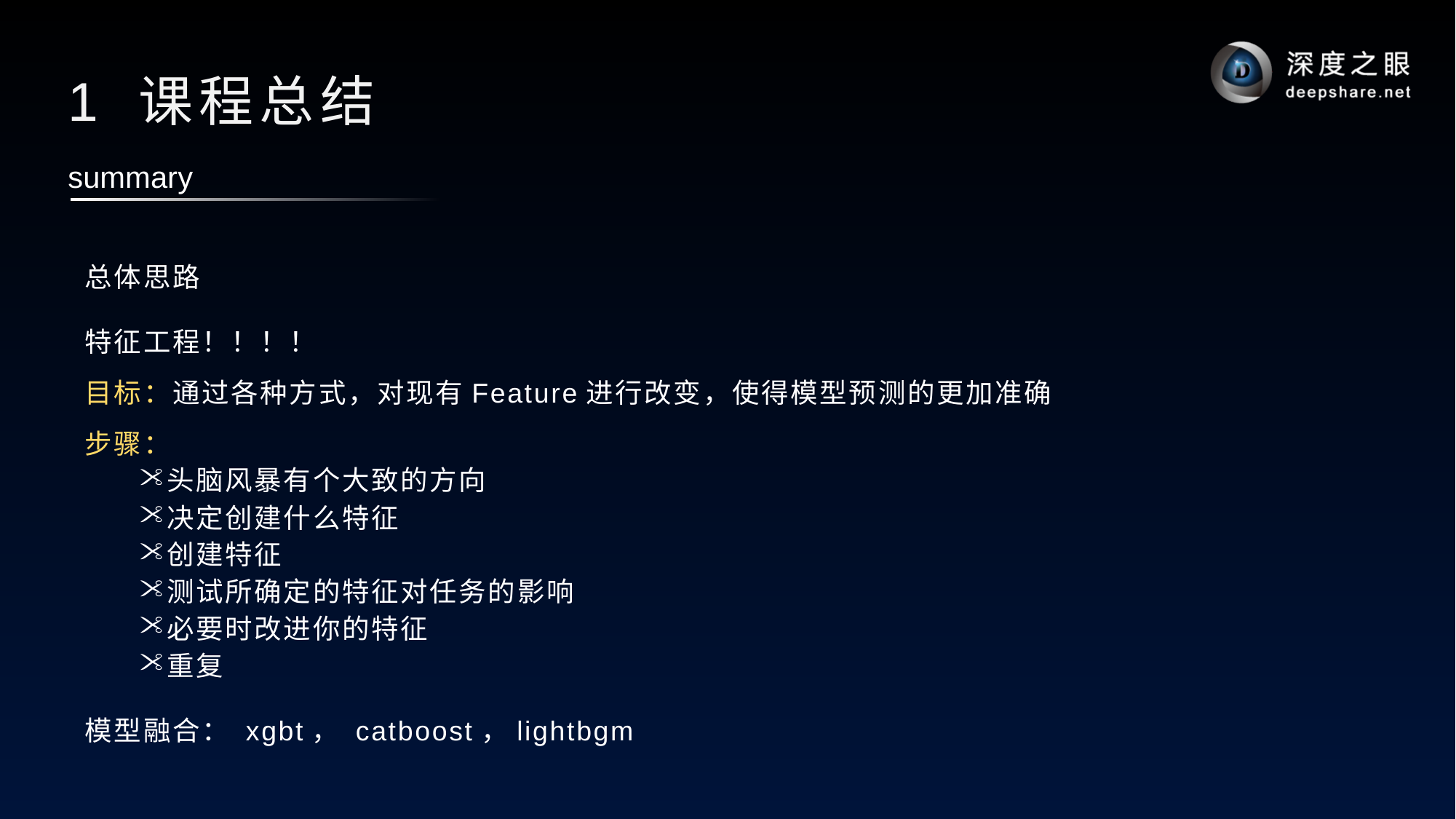

# 1 课程总结
summary
总体思路
特征工程！！！！
目标：通过各种方式，对现有Feature进行改变，使得模型预测的更加准确
步骤：
头脑风暴有个大致的方向
决定创建什么特征
创建特征
测试所确定的特征对任务的影响
必要时改进你的特征
重复
模型融合： xgbt， catboost，lightbgm